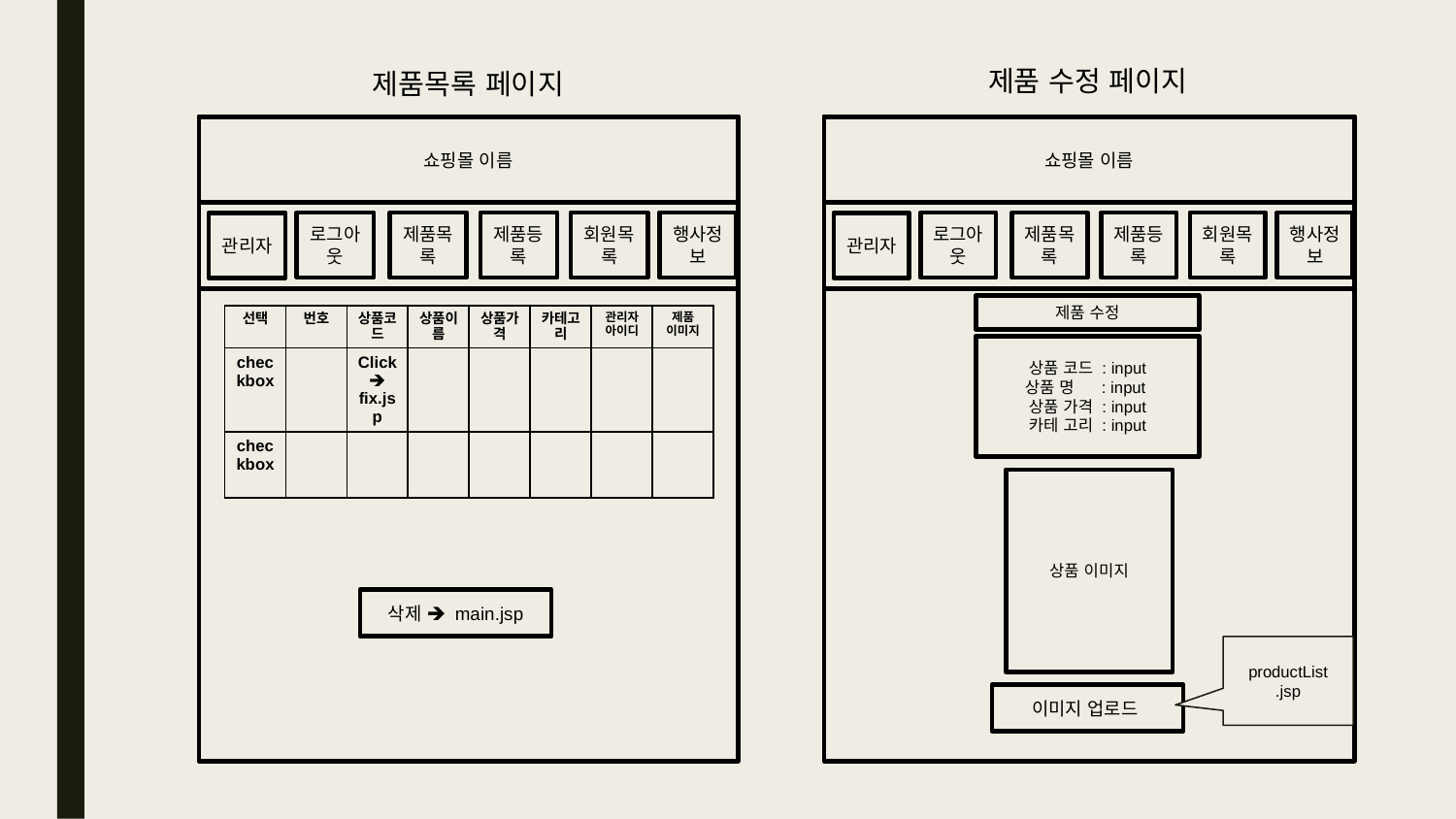

제품 수정 페이지
제품목록 페이지

쇼핑몰 이름

로그아웃
제품목록
제품등록
회원목록
행사정보
관리자

쇼핑몰 이름

로그아웃
제품목록
제품등록
회원목록
행사정보
관리자
제품 수정
| 선택 | 번호 | 상품코드 | 상품이름 | 상품가격 | 카테고리 | 관리자 아이디 | 제품 이미지 |
| --- | --- | --- | --- | --- | --- | --- | --- |
| checkbox |  | Click 🡺 fix.jsp |  |  |  |  |  |
| checkbox |  |  |  |  |  |  |  |
상품 코드 : input
상품 명     : input
상품 가격 : input
카테 고리 : input
상품 이미지
삭제 🡺 main.jsp
productList
.jsp
이미지 업로드